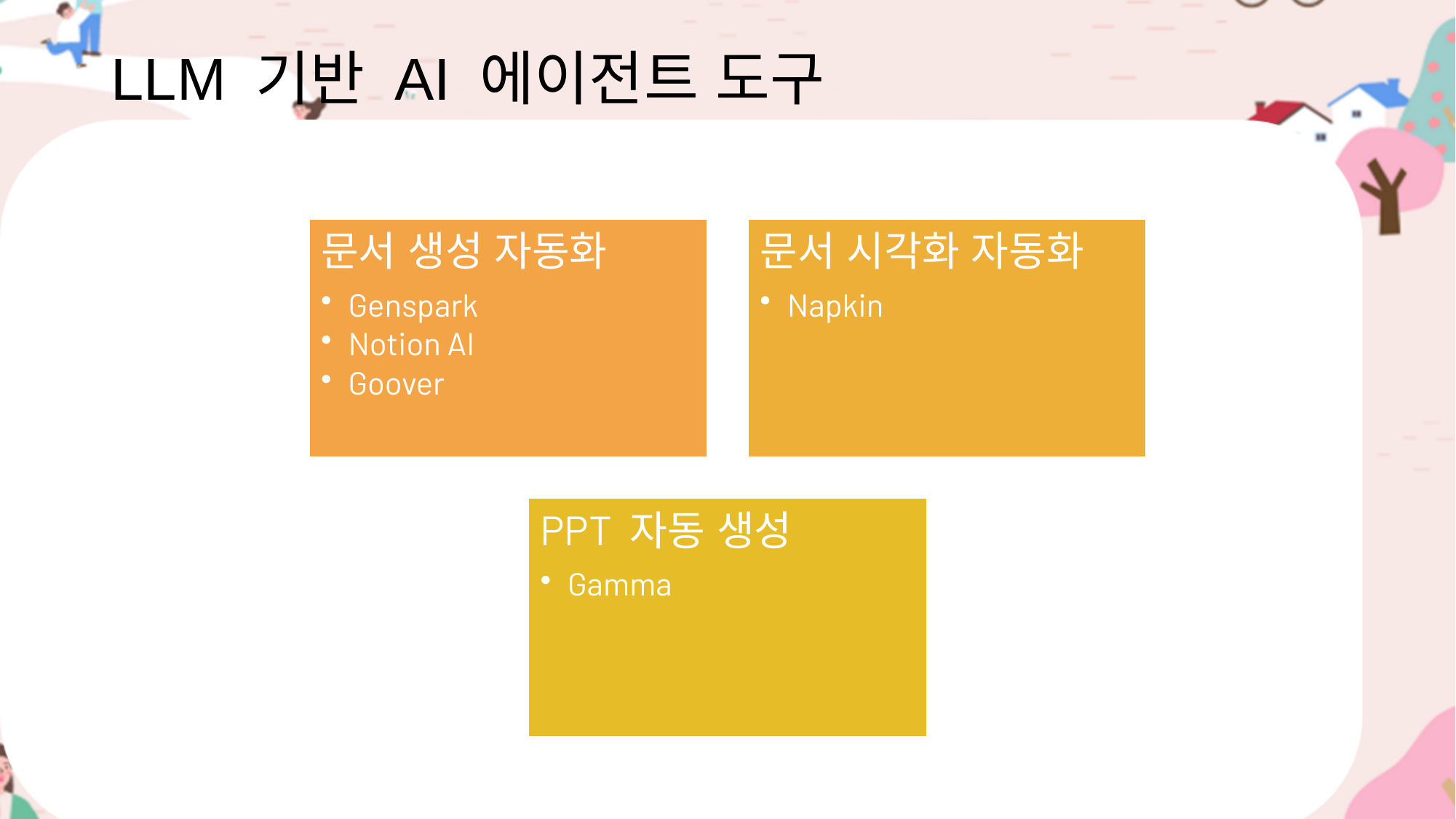

# LLM 기반 AI 에이전트 도구
문서 생성 자동화
Genspark
Notion AI
Goover
문서 시각화 자동화
Napkin
PPT 자동 생성
Gamma